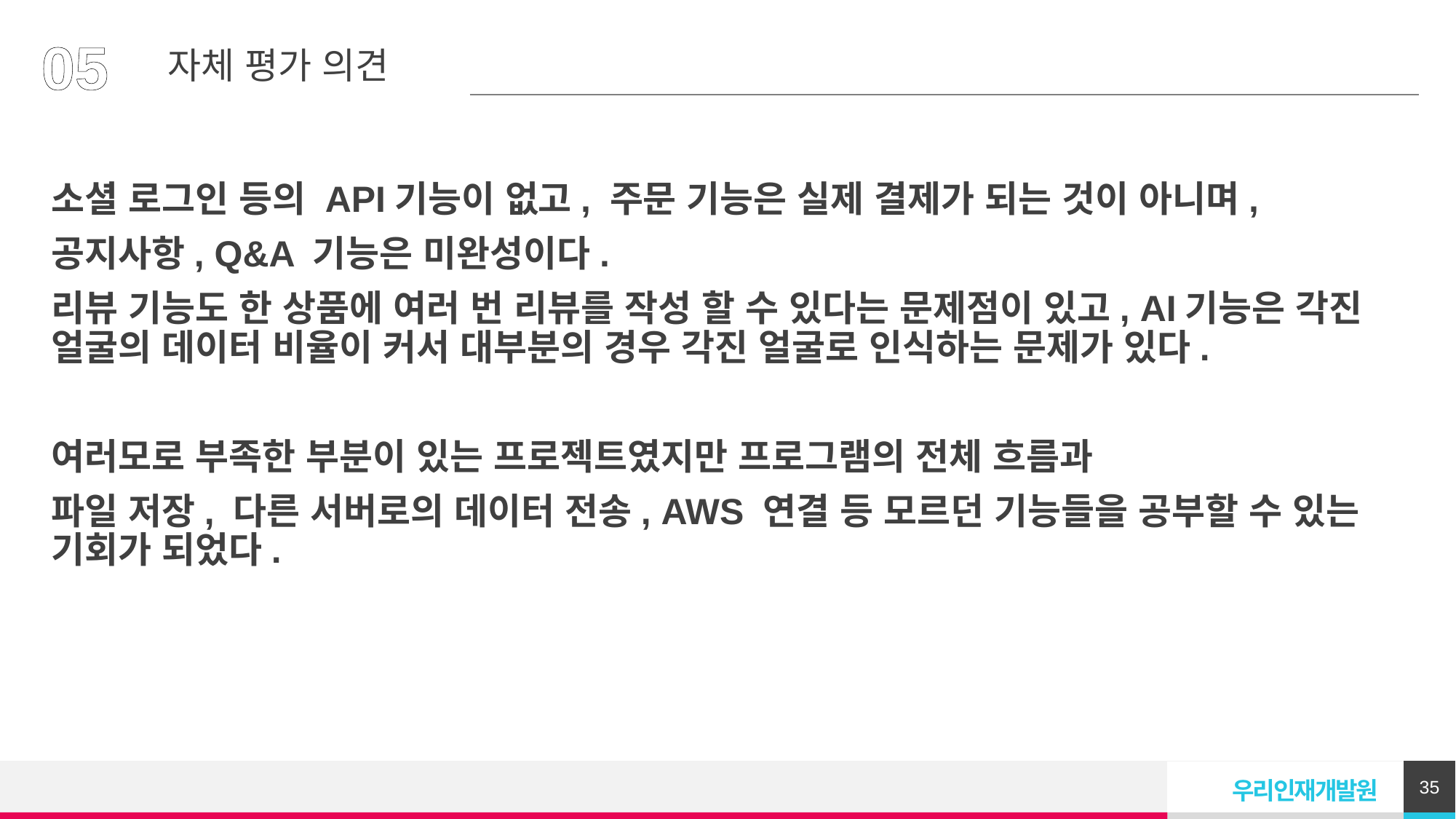

05
자체 평가 의견
소셜 로그인 등의 API기능이 없고, 주문 기능은 실제 결제가 되는 것이 아니며,
공지사항, Q&A 기능은 미완성이다.
리뷰 기능도 한 상품에 여러 번 리뷰를 작성 할 수 있다는 문제점이 있고, AI기능은 각진 얼굴의 데이터 비율이 커서 대부분의 경우 각진 얼굴로 인식하는 문제가 있다.

여러모로 부족한 부분이 있는 프로젝트였지만 프로그램의 전체 흐름과
파일 저장, 다른 서버로의 데이터 전송, AWS 연결 등 모르던 기능들을 공부할 수 있는 기회가 되었다.
35